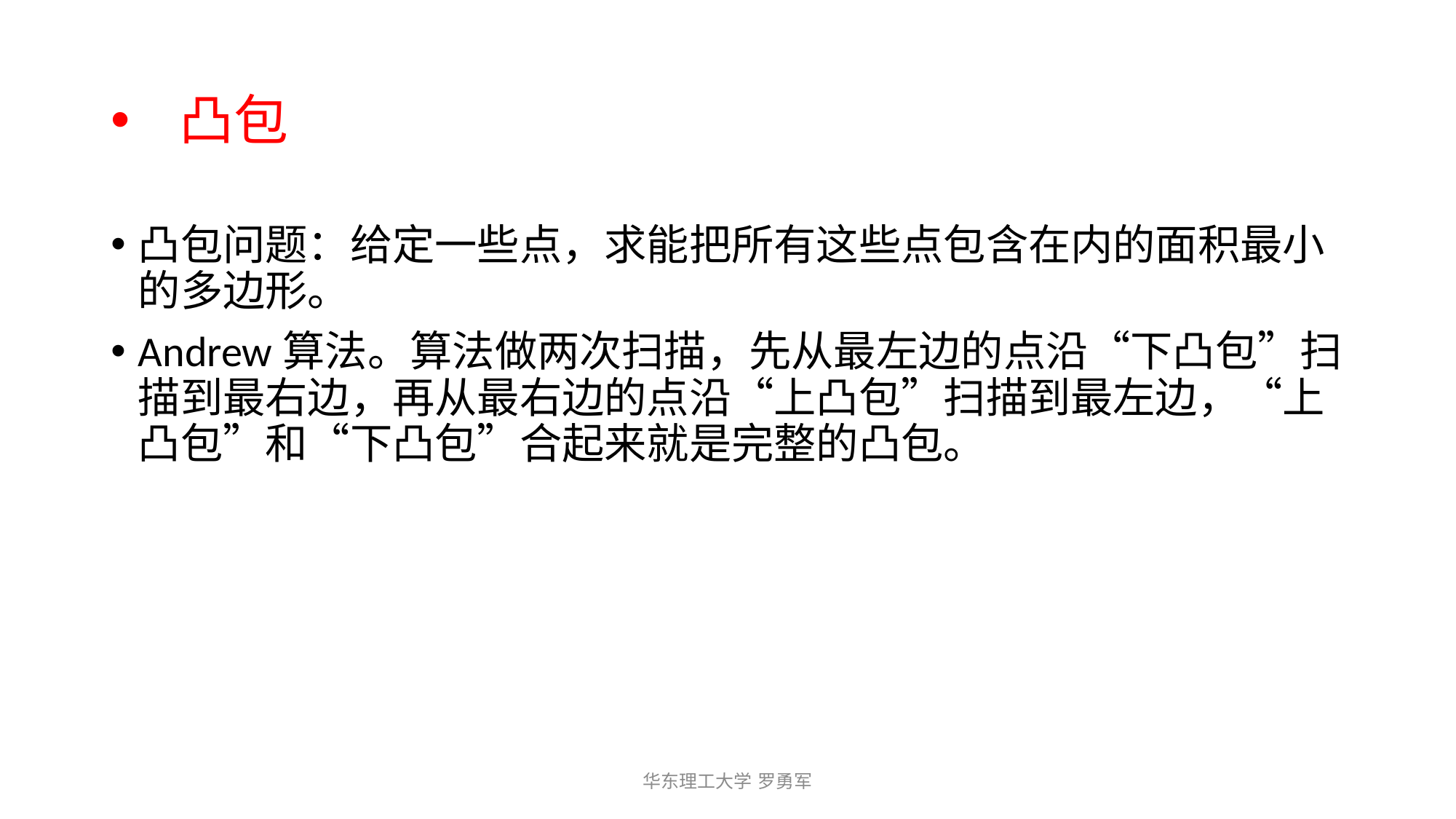

# 凸包
凸包问题：给定一些点，求能把所有这些点包含在内的面积最小的多边形。
Andrew算法。算法做两次扫描，先从最左边的点沿“下凸包”扫描到最右边，再从最右边的点沿“上凸包”扫描到最左边，“上凸包”和“下凸包”合起来就是完整的凸包。

华东理工大学 罗勇军